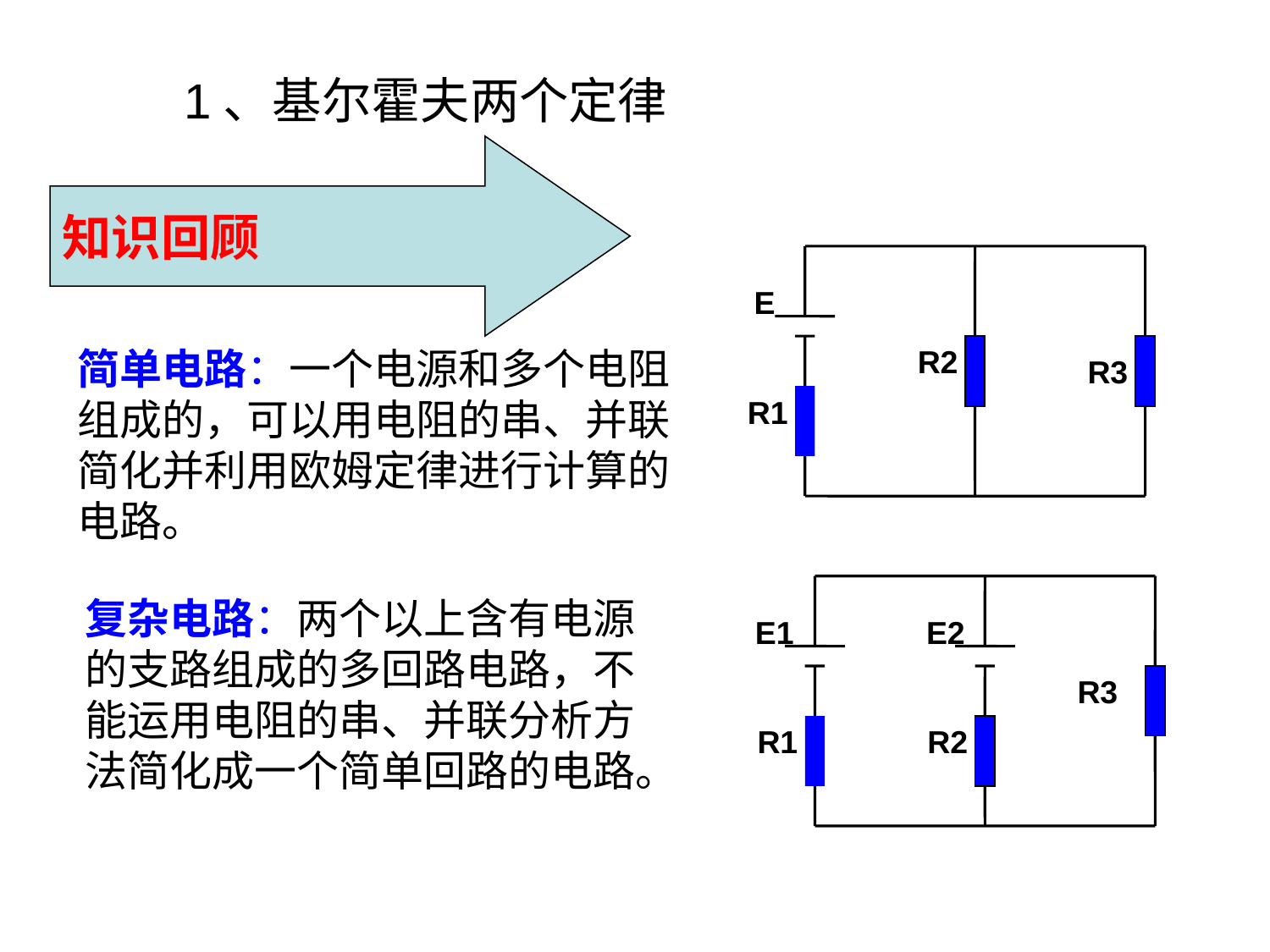

川庆培训中心、四川石油学校
1、基尔霍夫两个定律
知识回顾

   E

R2

R3
R1

简单电路：一个电源和多个电阻组成的，可以用电阻的串、并联简化并利用欧姆定律进行计算的电路。

  E1
 E2

R3

R1
R2

复杂电路：两个以上含有电源的支路组成的多回路电路，不能运用电阻的串、并联分析方法简化成一个简单回路的电路。